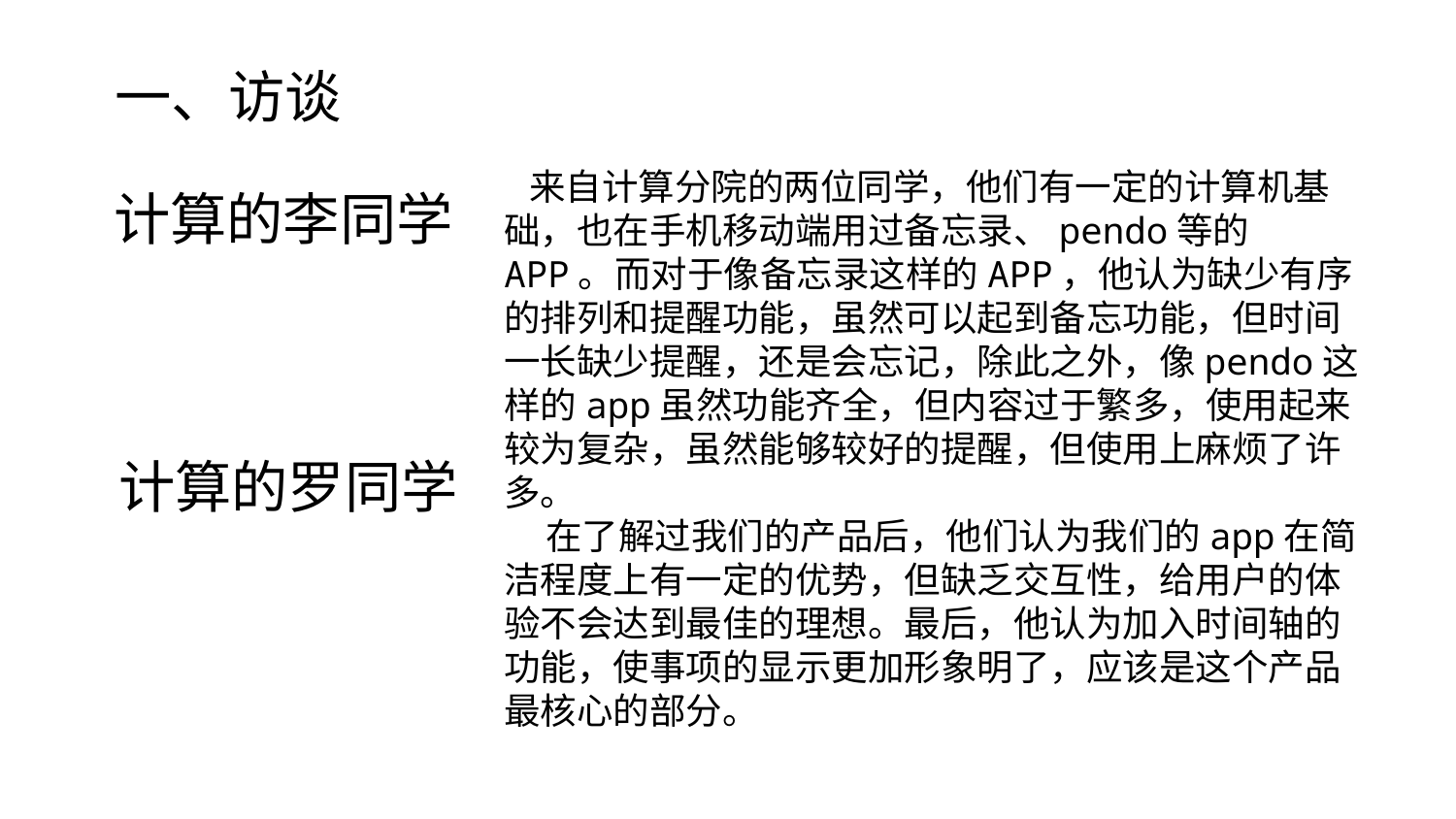

一、访谈
计算的李同学

计算的罗同学
  来自计算分院的两位同学，他们有一定的计算机基础，也在手机移动端用过备忘录、pendo等的APP。而对于像备忘录这样的APP，他认为缺少有序的排列和提醒功能，虽然可以起到备忘功能，但时间一长缺少提醒，还是会忘记，除此之外，像pendo这样的app虽然功能齐全，但内容过于繁多，使用起来较为复杂，虽然能够较好的提醒，但使用上麻烦了许多。
    在了解过我们的产品后，他们认为我们的app在简洁程度上有一定的优势，但缺乏交互性，给用户的体验不会达到最佳的理想。最后，他认为加入时间轴的功能，使事项的显示更加形象明了，应该是这个产品最核心的部分。